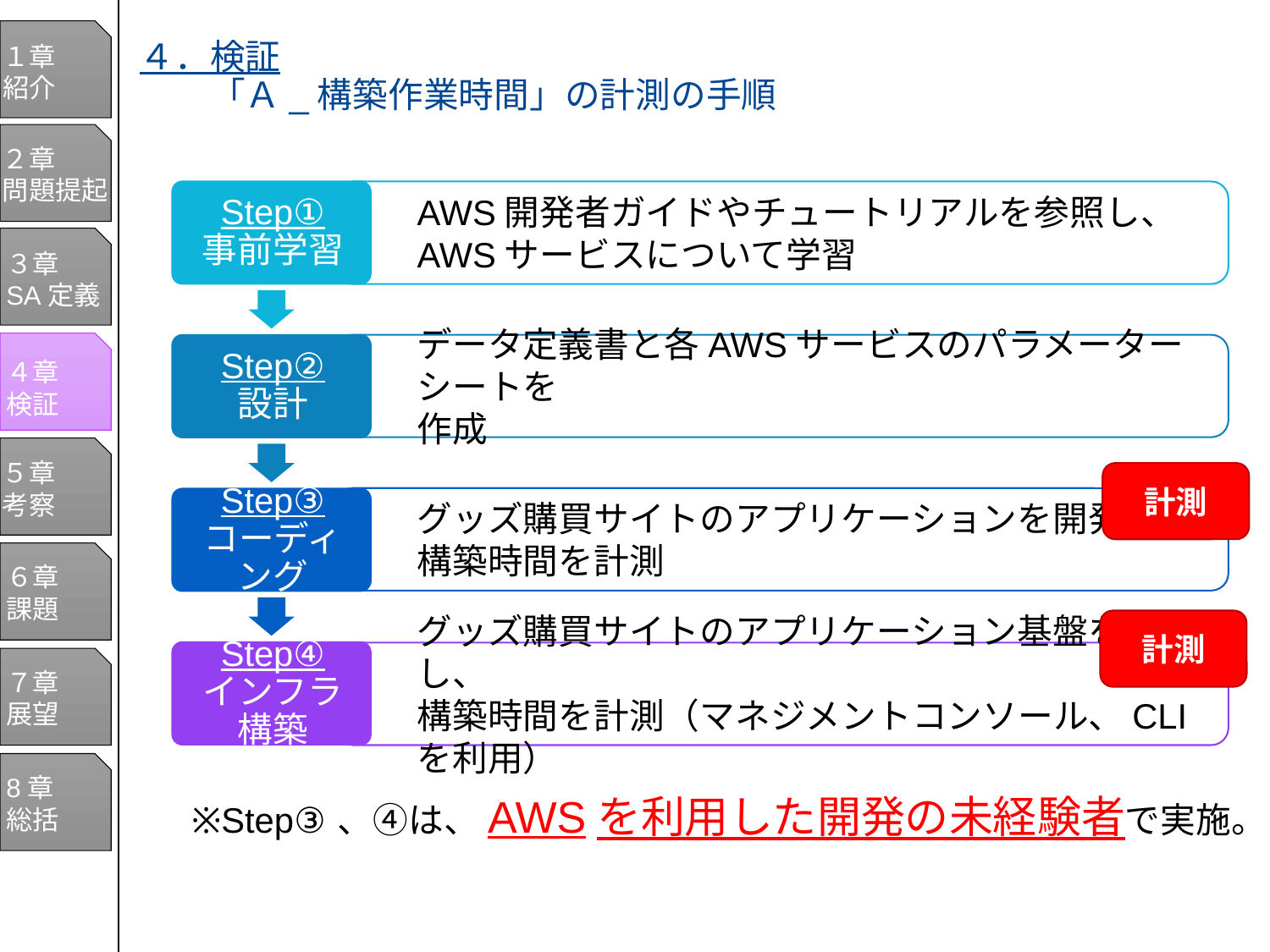

１章
紹介

２章
問題提起

３章
SA定義

４章
検証

５章
考察

６章
課題

７章
展望

8章
総括
# ４．検証 　　「Ａ_構築作業時間」の計測の手順
Step①
事前学習

Step②
設計

Step③
コーディング

Step④
インフラ構築
AWS開発者ガイドやチュートリアルを参照し、
AWSサービスについて学習
データ定義書と各AWSサービスのパラメーターシートを
作成
グッズ購買サイトのアプリケーションを開発し、
構築時間を計測
グッズ購買サイトのアプリケーション基盤を構築し、
構築時間を計測（マネジメントコンソール、CLIを利用）
計測
計測
※Step③、④は、AWSを利用した開発の未経験者で実施。